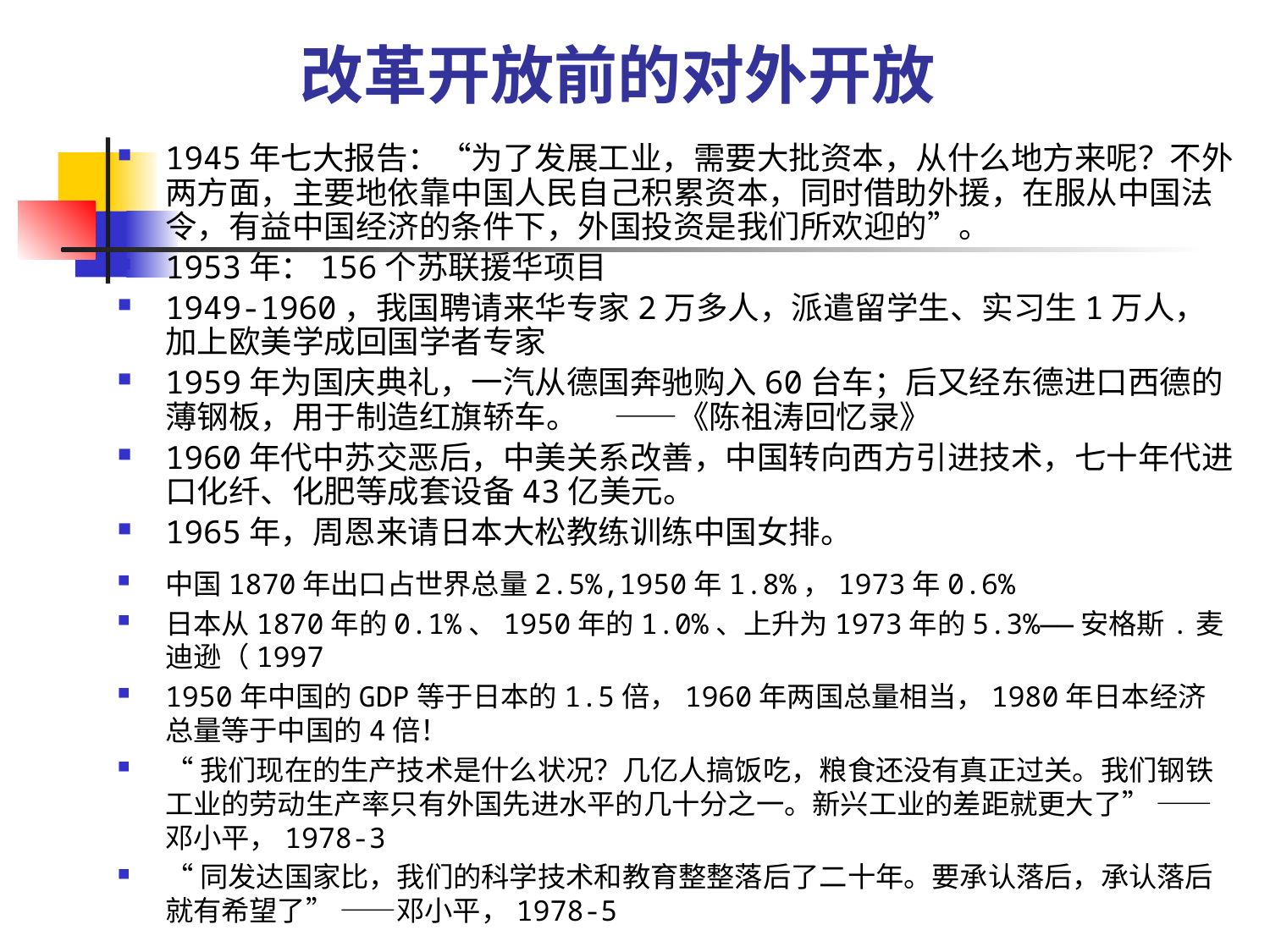

# 改革开放前的对外开放
1945年七大报告：“为了发展工业，需要大批资本，从什么地方来呢？不外两方面，主要地依靠中国人民自己积累资本，同时借助外援，在服从中国法令，有益中国经济的条件下，外国投资是我们所欢迎的”。
1953年：156个苏联援华项目
1949-1960，我国聘请来华专家2万多人，派遣留学生、实习生1万人，加上欧美学成回国学者专家
1959年为国庆典礼，一汽从德国奔驰购入60台车；后又经东德进口西德的薄钢板，用于制造红旗轿车。     ——《陈祖涛回忆录》
1960年代中苏交恶后，中美关系改善，中国转向西方引进技术，七十年代进口化纤、化肥等成套设备43亿美元。
1965年，周恩来请日本大松教练训练中国女排。
中国1870年出口占世界总量2.5%,1950年1.8%，1973年0.6%
日本从1870年的0.1%、1950年的1.0%、上升为1973年的5.3%——安格斯.麦迪逊（1997
1950年中国的GDP等于日本的1.5倍，1960年两国总量相当，1980年日本经济总量等于中国的4倍！
“我们现在的生产技术是什么状况？几亿人搞饭吃，粮食还没有真正过关。我们钢铁工业的劳动生产率只有外国先进水平的几十分之一。新兴工业的差距就更大了” ——邓小平，1978-3
“同发达国家比，我们的科学技术和教育整整落后了二十年。要承认落后，承认落后就有希望了” ——邓小平，1978-5